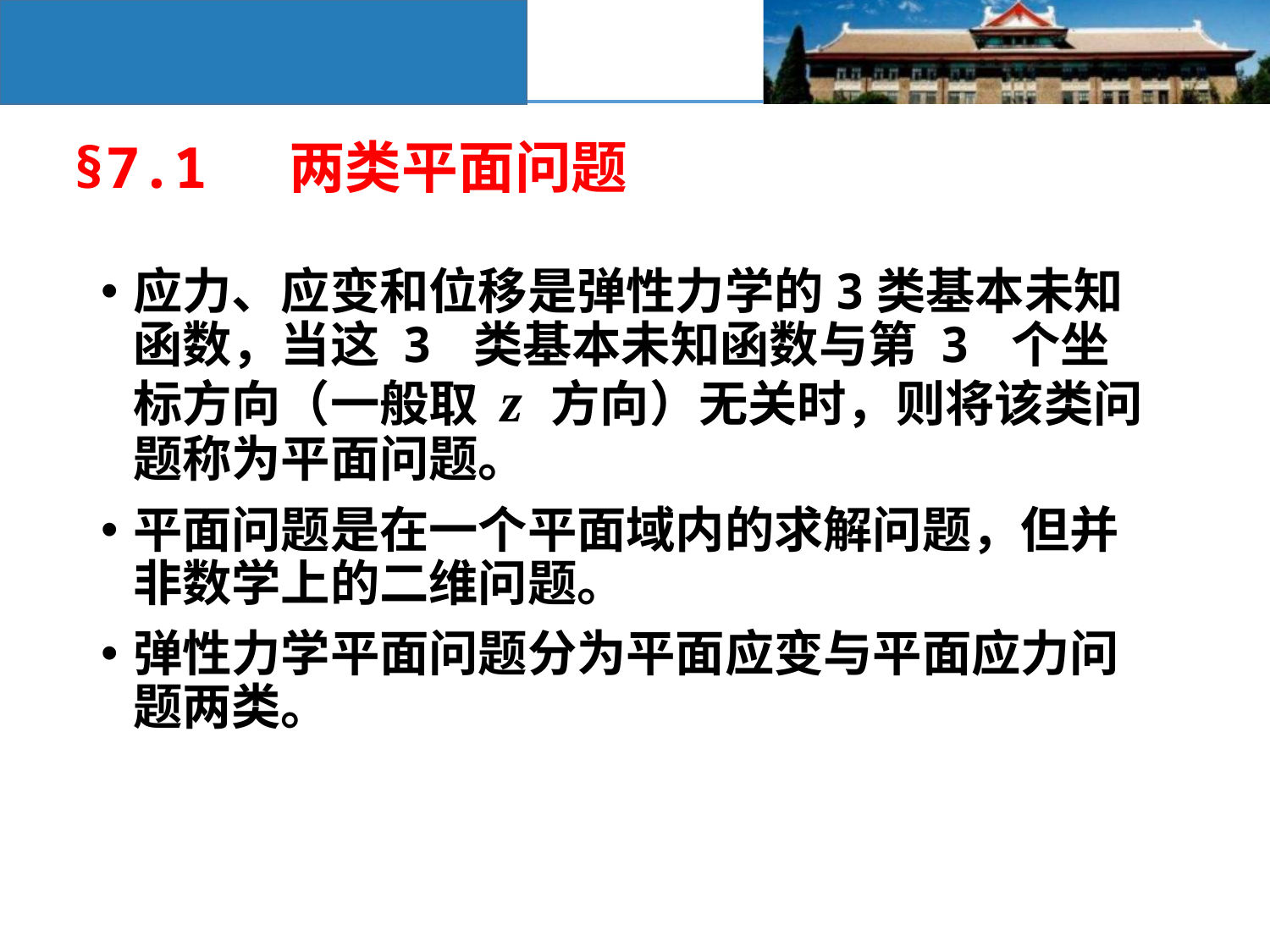

§7.1  两类平面问题
应力、应变和位移是弹性力学的3类基本未知函数，当这 3 类基本未知函数与第 3 个坐标方向（一般取 z 方向）无关时，则将该类问题称为平面问题。
平面问题是在一个平面域内的求解问题，但并非数学上的二维问题。
弹性力学平面问题分为平面应变与平面应力问题两类。